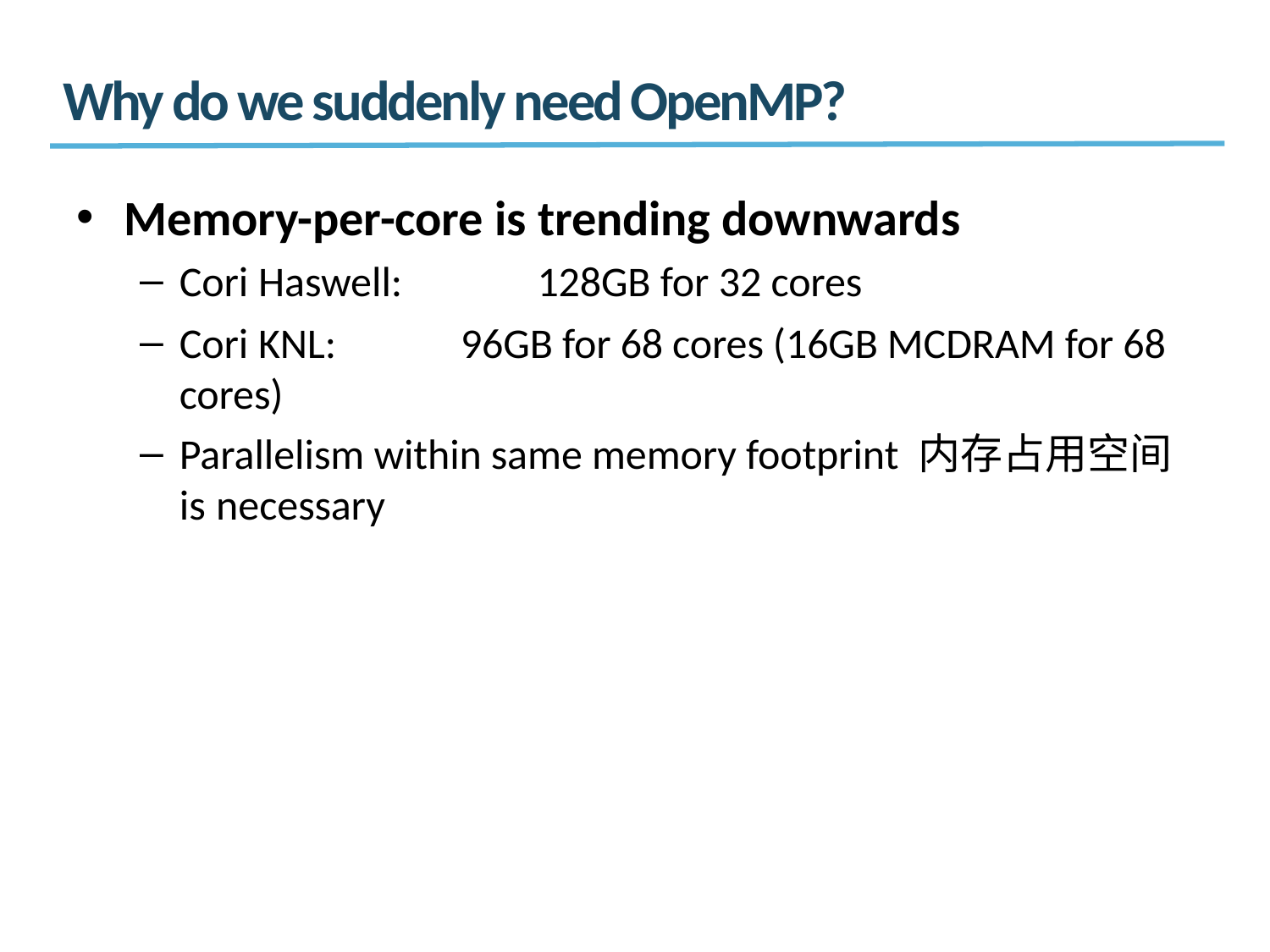

# Why do we suddenly need OpenMP?
Memory-per-core is trending downwards
Cori Haswell:	128GB for 32 cores
Cori KNL:	96GB for 68 cores (16GB MCDRAM for 68 cores)
Parallelism within same memory footprint 内存占用空间 is necessary